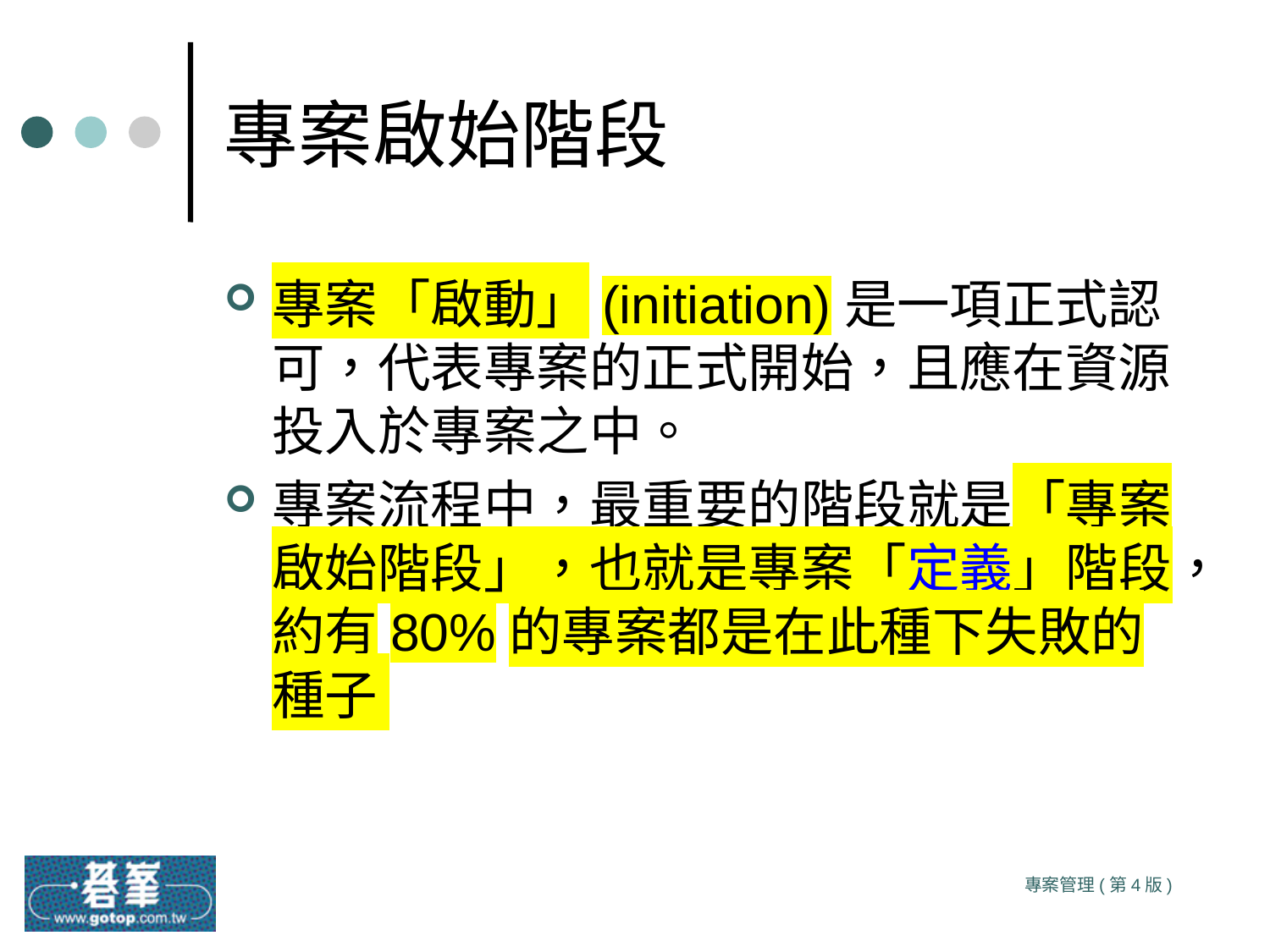

# 專案啟始階段
專案「啟動」(initiation)是一項正式認可，代表專案的正式開始，且應在資源投入於專案之中。
專案流程中，最重要的階段就是「專案啟始階段」，也就是專案「定義」階段，約有80%的專案都是在此種下失敗的種子
專案管理(第4版)